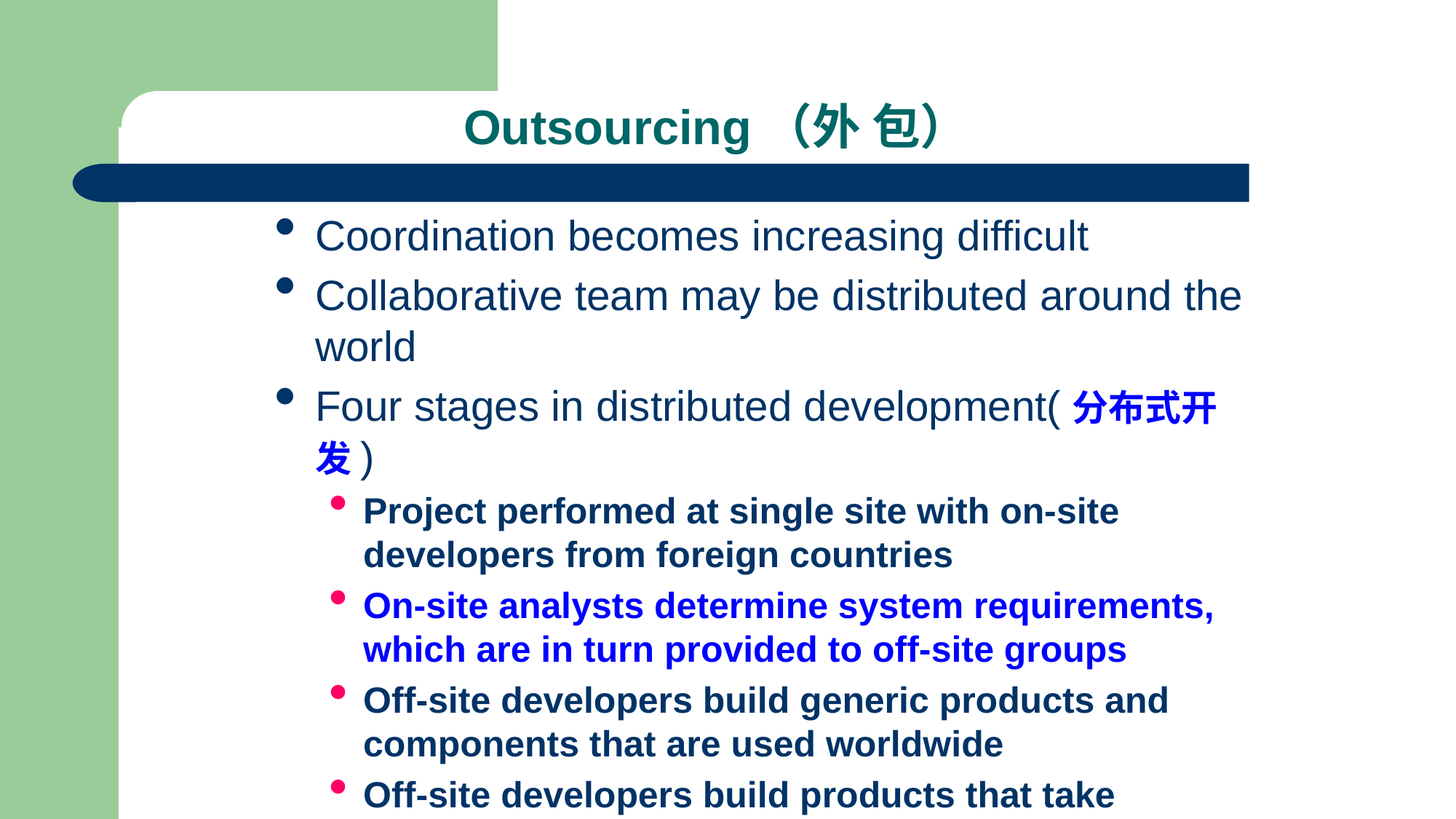

Outsourcing（外 包）
Coordination becomes increasing difficult
Collaborative team may be distributed around the world
Four stages in distributed development(分布式开发)
Project performed at single site with on-site developers from foreign countries
On-site analysts determine system requirements, which are in turn provided to off-site groups
Off-site developers build generic products and components that are used worldwide
Off-site developers build products that take advantage of their individual areas of expertise